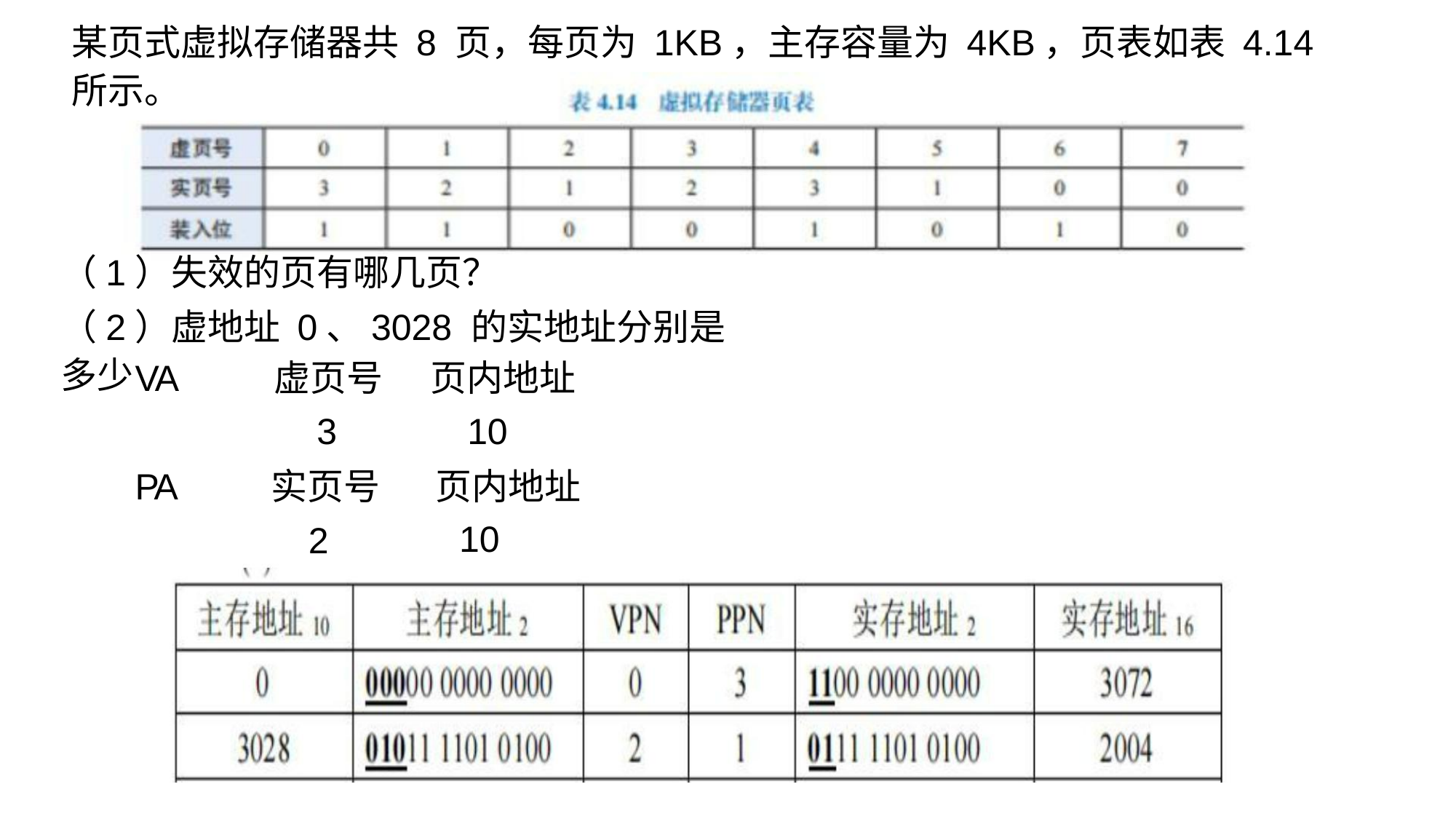

某页式虚拟存储器共 8 页，每页为 1KB，主存容量为 4KB，页表如表 4.14 所示。
（1）失效的页有哪几页？
（2）虚地址 0、3028 的实地址分别是多少
虚页号 页内地址
10
实页号 页内地址
10
VA
PA
3
2